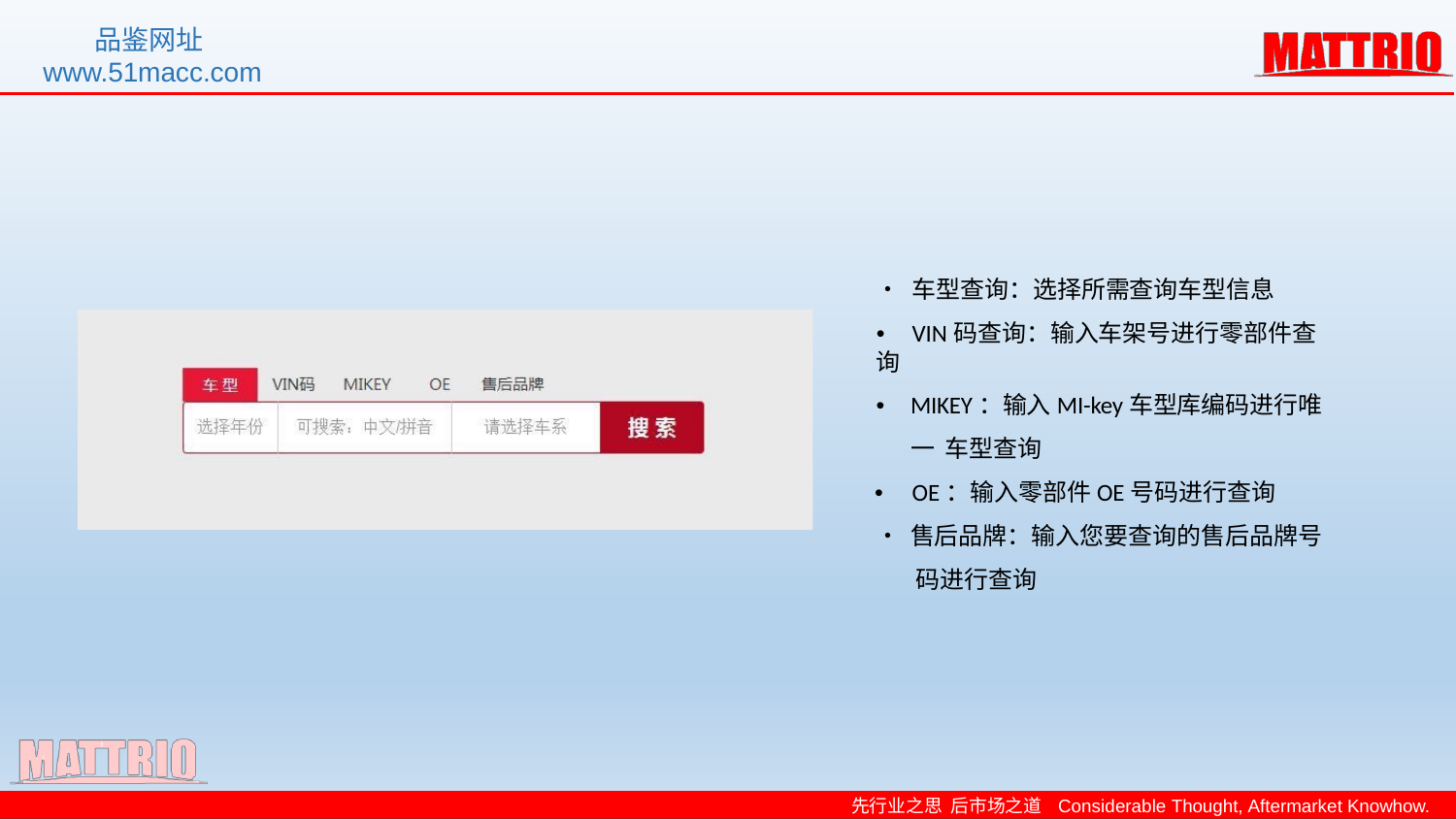

品鉴网址www.51macc.com

•	车型查询：选择所需查询车型信息
•	VIN码查询：输入车架号进行零部件查询
•	MIKEY：输入MI-key车型库编码进行唯一  车型查询
•	OE：输入零部件OE号码进行查询
•	售后品牌：输入您要查询的售后品牌号  码进行查询

先行业之思  后市场之道   Considerable Thought, Aftermarket Knowhow.